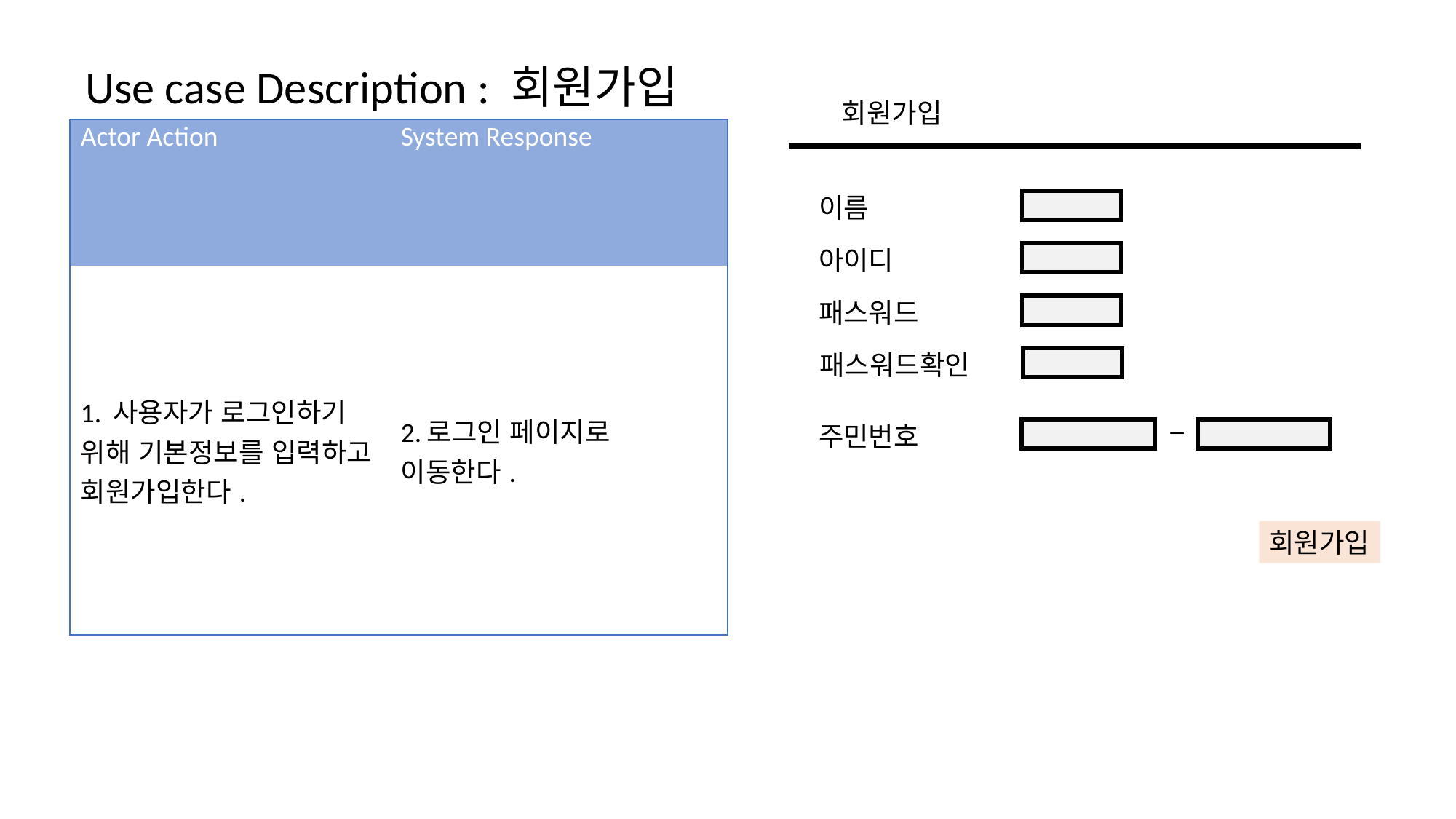

Use case Description : 회원가입
회원가입
| Actor Action | System Response |
| --- | --- |
| 1. 사용자가 로그인하기 위해 기본정보를 입력하고 회원가입한다. | 2.로그인 페이지로 이동한다. |
이름

아이디

패스워드

패스워드확인

_
주민번호

회원가입